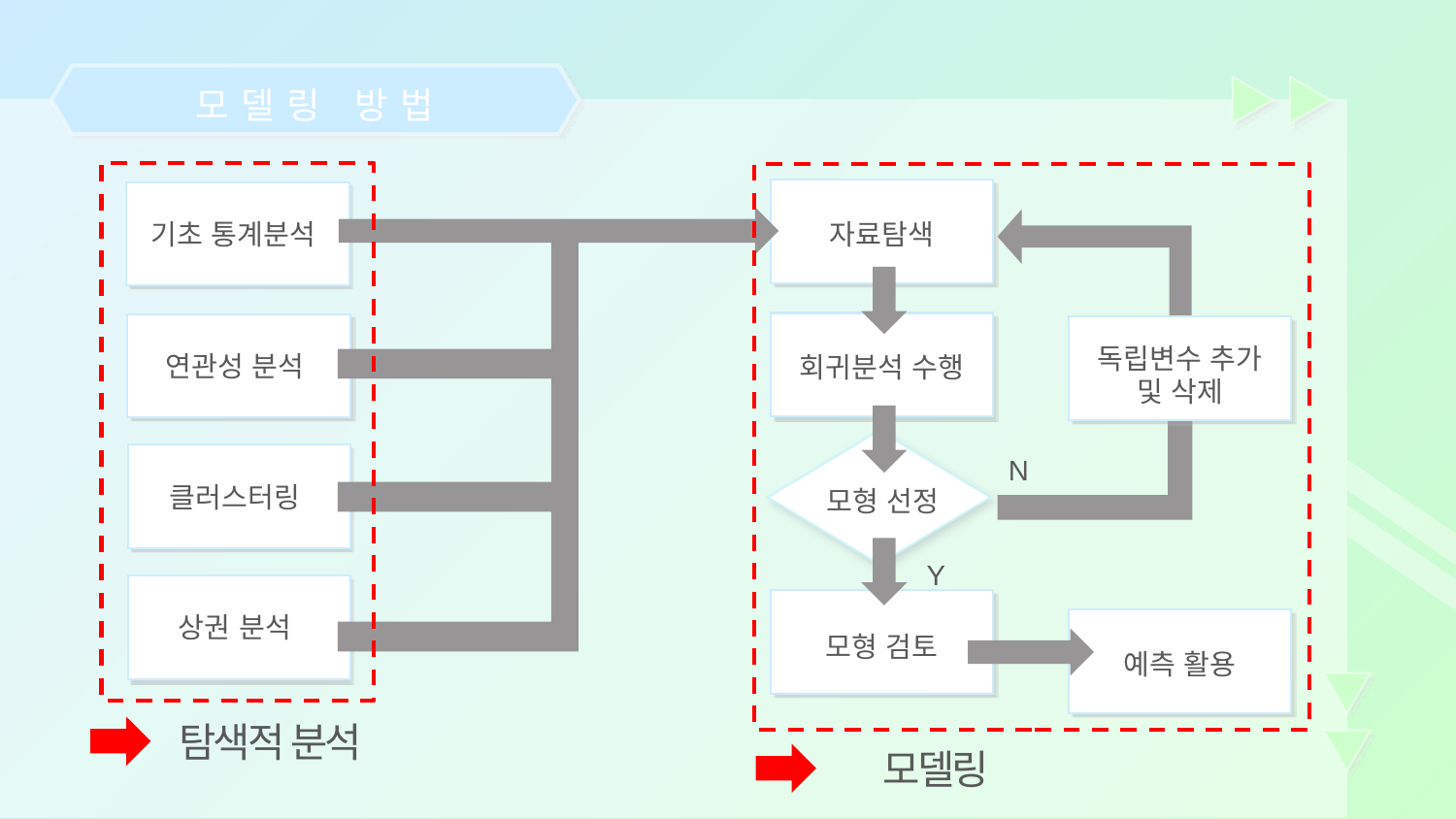

모델링 방법

자료탐색

독립변수 추가
및 삭제
회귀분석 수행

모형 선정

모형 검토

예측 활용

기초 통계분석

연관성 분석

N
클러스터링

Y

상권 분석

탐색적 분석

모델링